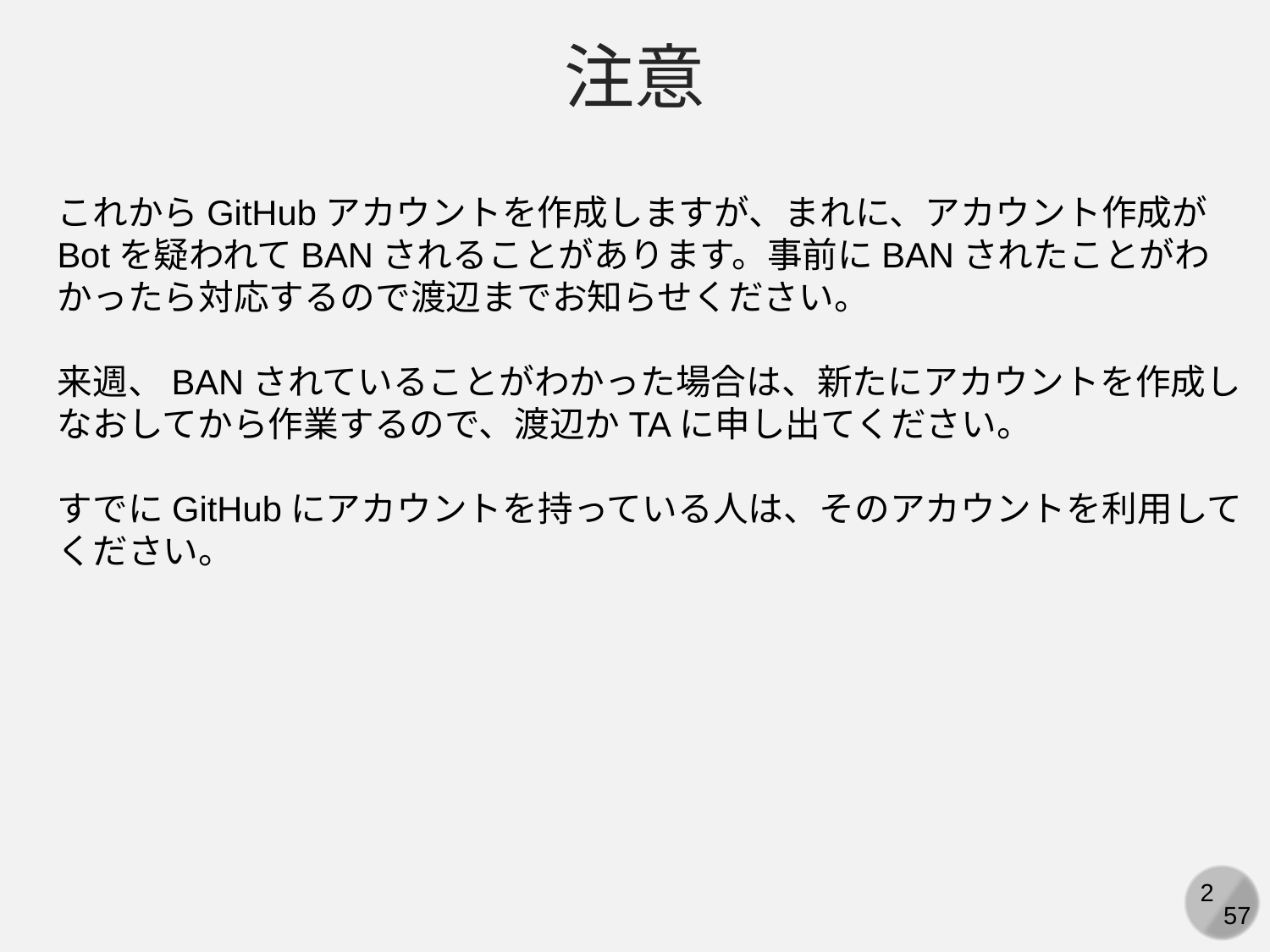

注意
これからGitHubアカウントを作成しますが、まれに、アカウント作成がBotを疑われてBANされることがあります。事前にBANされたことがわかったら対応するので渡辺までお知らせください。

来週、BANされていることがわかった場合は、新たにアカウントを作成しなおしてから作業するので、渡辺かTAに申し出てください。

すでにGitHubにアカウントを持っている人は、そのアカウントを利用してください。